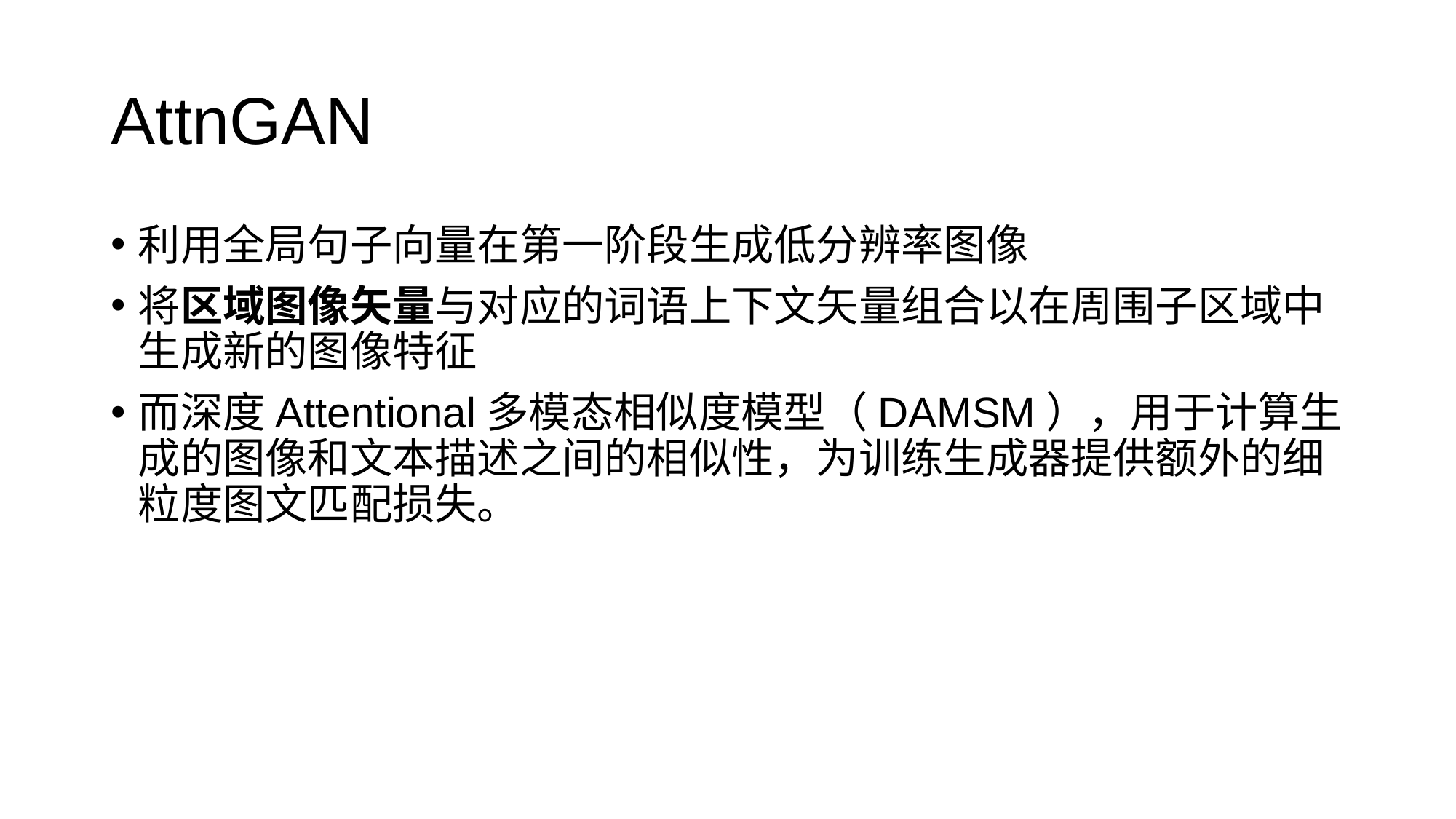

# AttnGAN
利用全局句子向量在第一阶段生成低分辨率图像
将区域图像矢量与对应的词语上下文矢量组合以在周围子区域中生成新的图像特征
而深度Attentional多模态相似度模型（DAMSM），用于计算生成的图像和文本描述之间的相似性，为训练生成器提供额外的细粒度图文匹配损失。